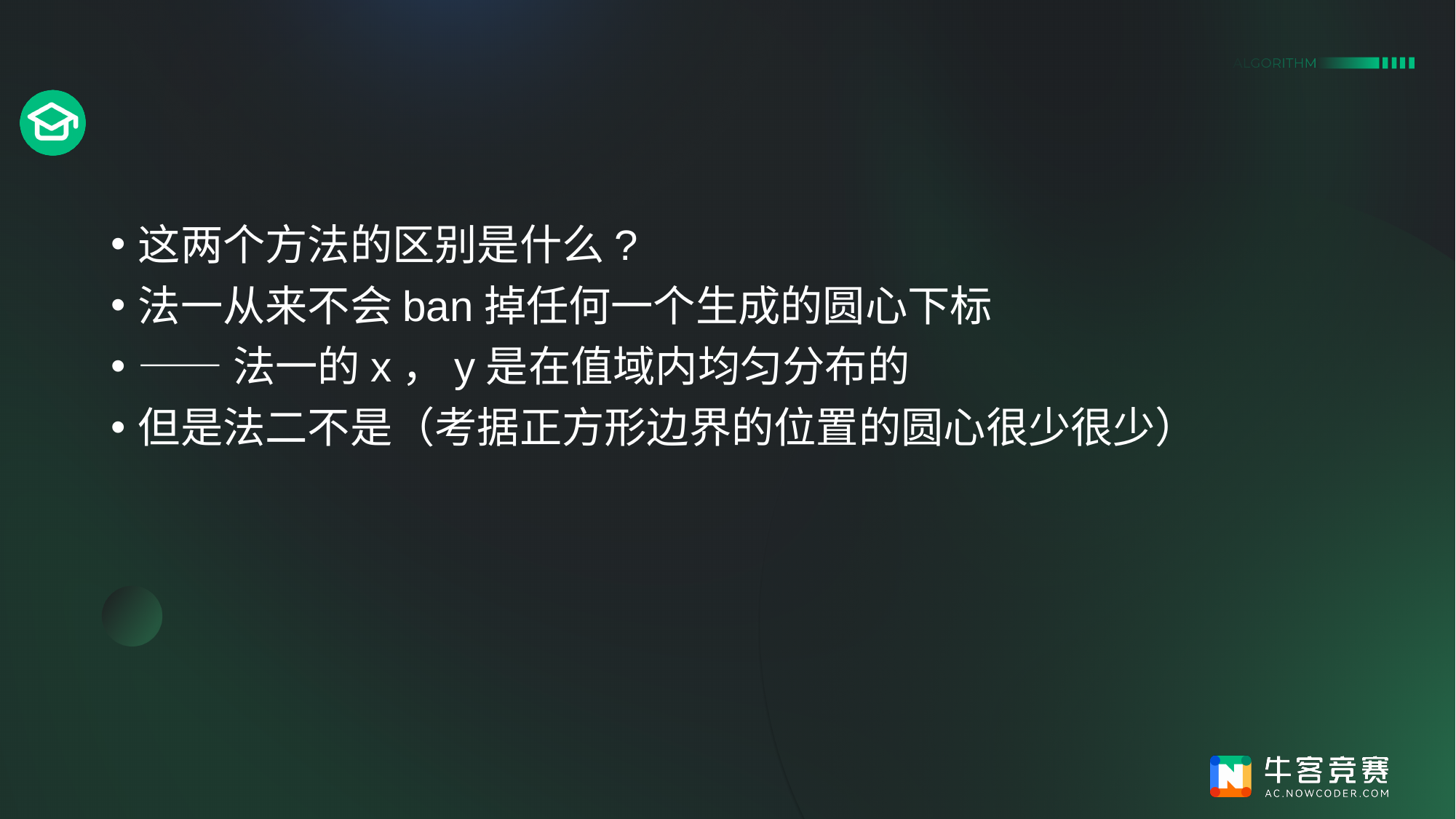

#
这两个方法的区别是什么?
法一从来不会ban掉任何一个生成的圆心下标
——法一的x，y是在值域内均匀分布的
但是法二不是（考据正方形边界的位置的圆心很少很少）